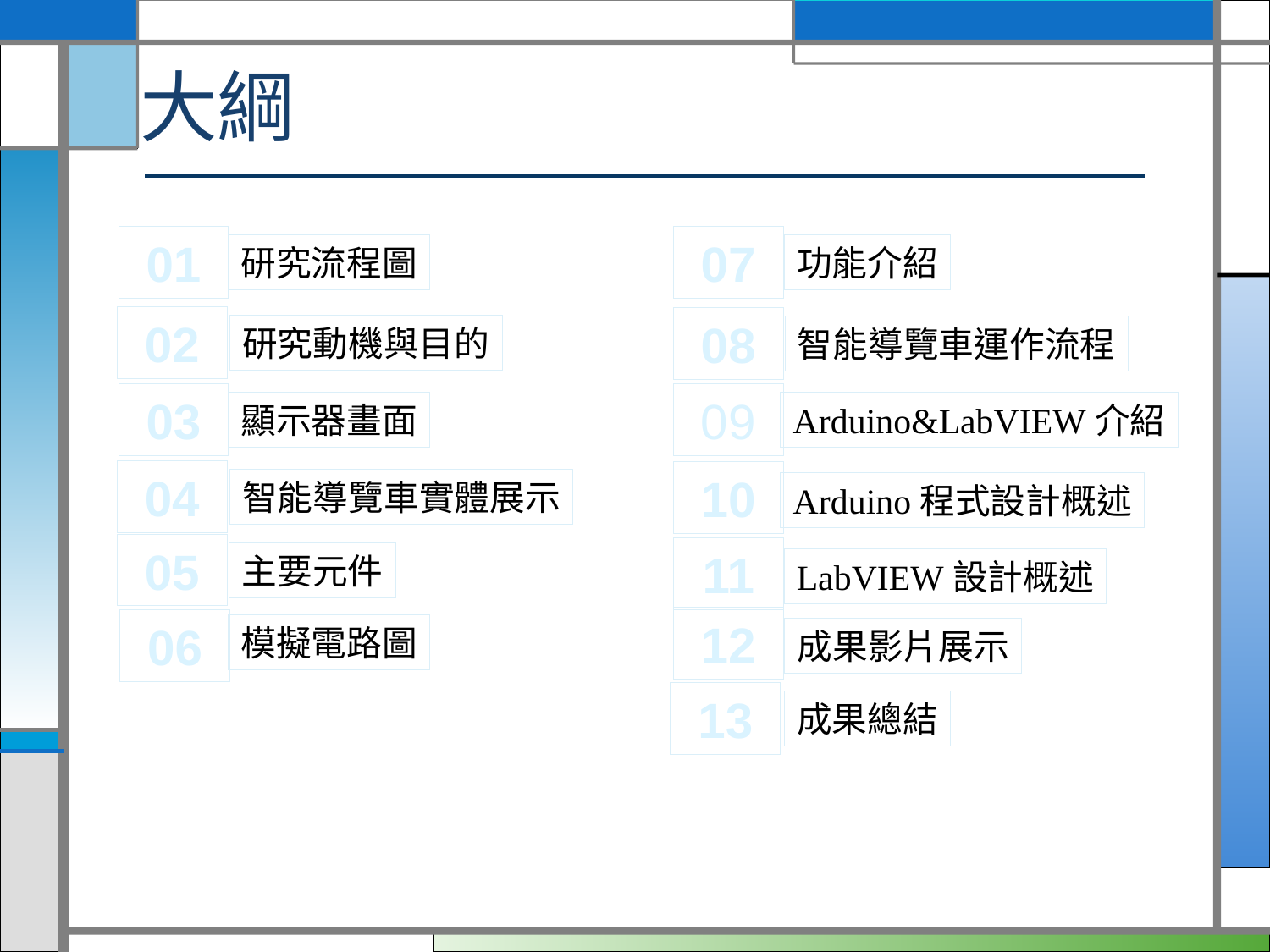

# 大綱
01
07
研究流程圖
功能介紹
02
08
研究動機與目的
智能導覽車運作流程
03
09
顯示器畫面
Arduino&LabVIEW介紹
04
10
智能導覽車實體展示
Arduino程式設計概述
05
11
主要元件
LabVIEW設計概述
12
06
模擬電路圖
成果影片展示
13
成果總結